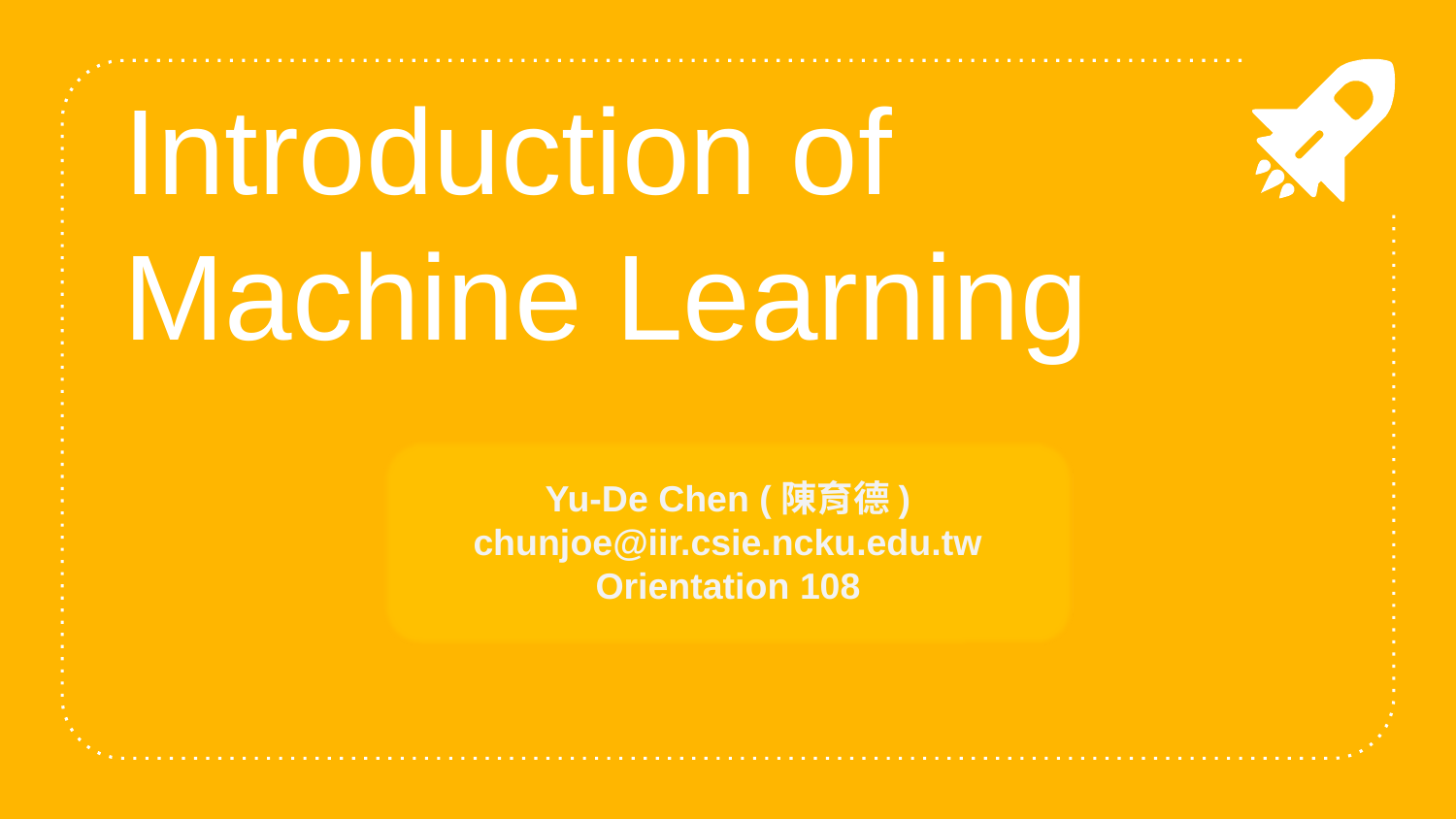

# Introduction of Machine Learning

Yu-De Chen (陳育德)
chunjoe@iir.csie.ncku.edu.tw
Orientation 108